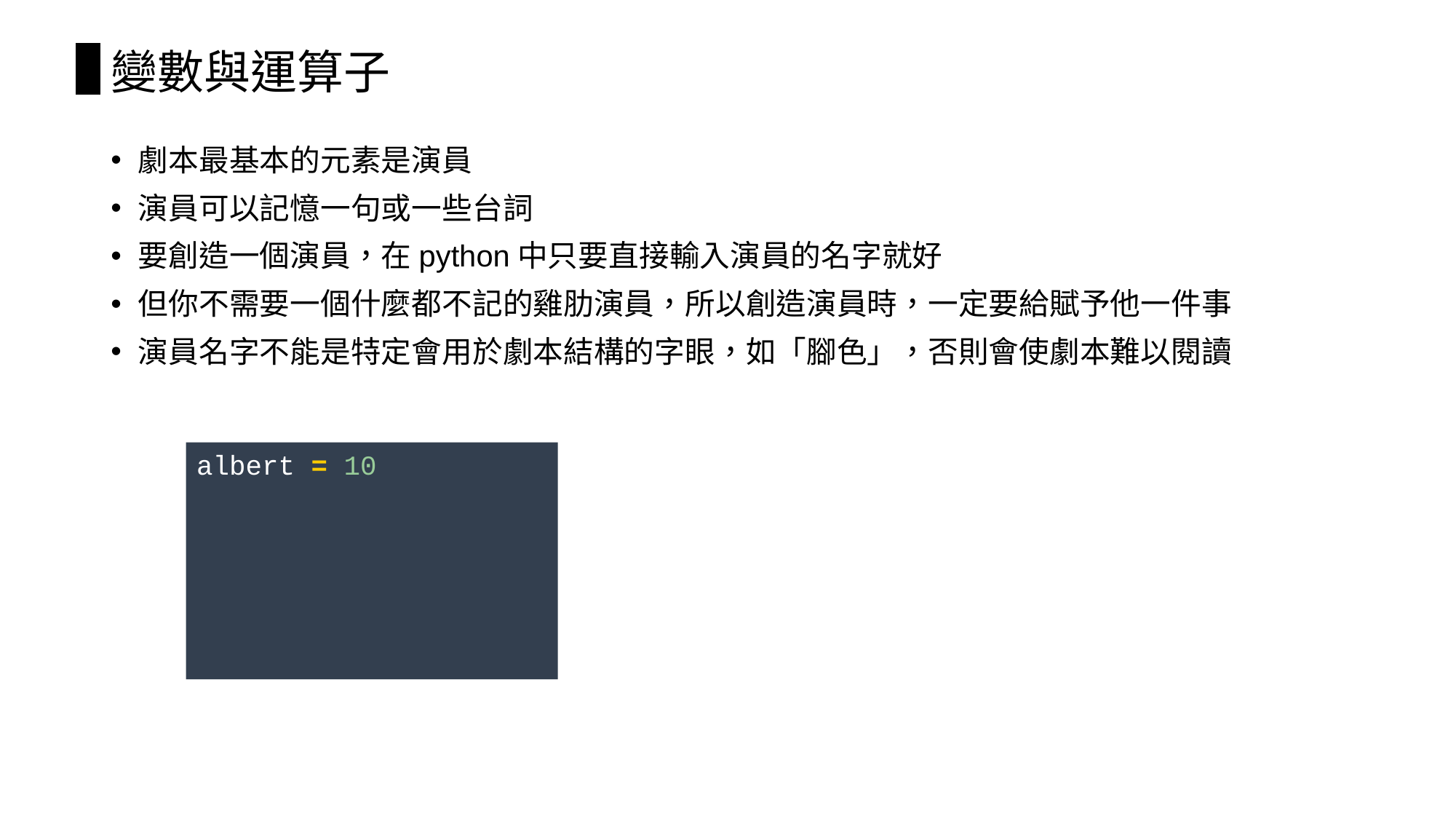

# 變數與運算子
劇本最基本的元素是演員
演員可以記憶一句或一些台詞
要創造一個演員，在python中只要直接輸入演員的名字就好
但你不需要一個什麼都不記的雞肋演員，所以創造演員時，一定要給賦予他一件事
演員名字不能是特定會用於劇本結構的字眼，如「腳色」，否則會使劇本難以閱讀
albert = 10